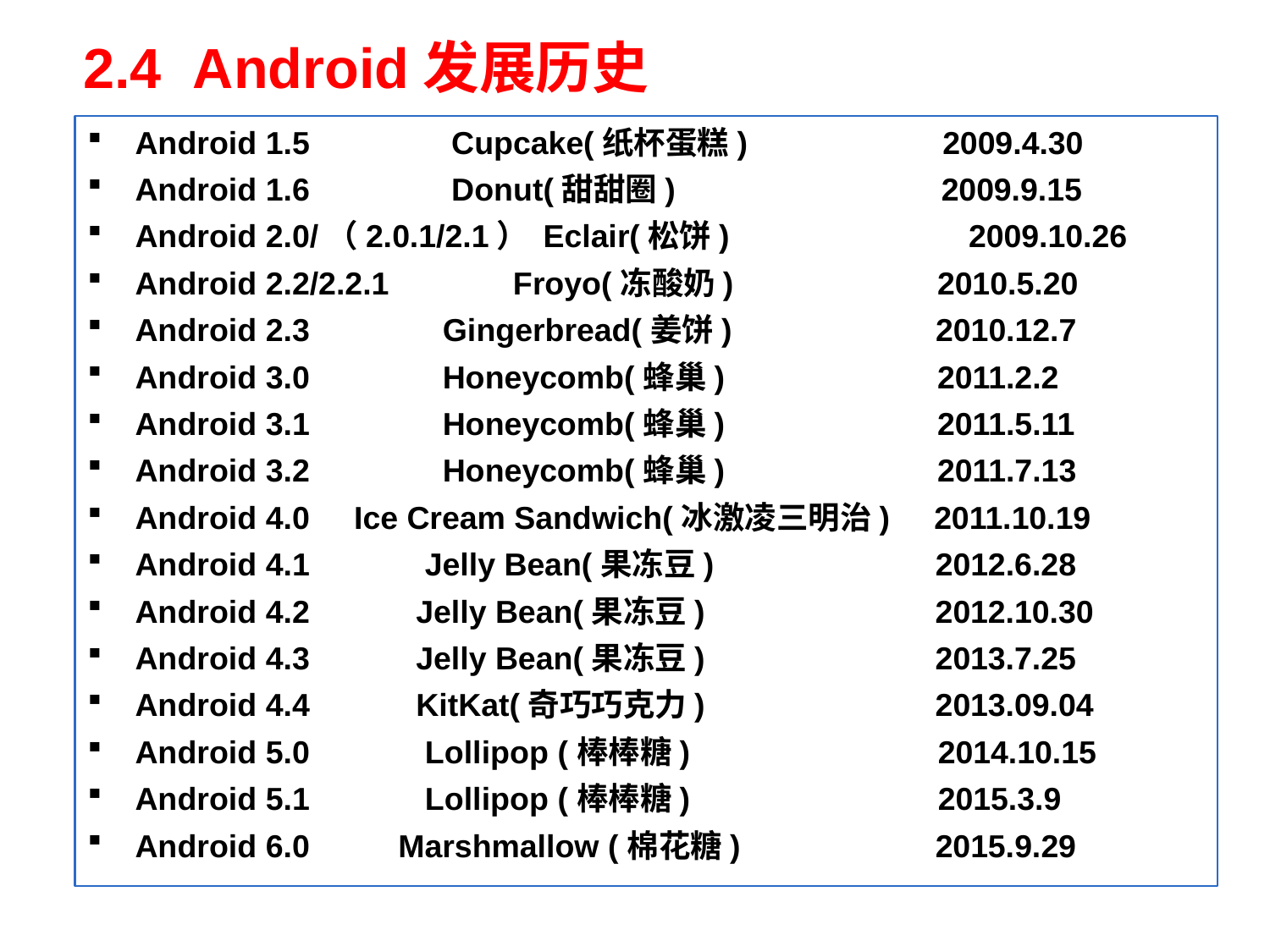

2.4  Android发展历史
Android 1.5                Cupcake(纸杯蛋糕)                      2009.4.30
Android 1.6                Donut(甜甜圈)                              2009.9.15
Android 2.0/（2.0.1/2.1） Eclair(松饼)                           2009.10.26
Android 2.2/2.2.1              Froyo(冻酸奶)                       2010.5.20
Android 2.3               Gingerbread(姜饼)                       2010.12.7
Android 3.0               Honeycomb(蜂巢)                        2011.2.2
Android 3.1               Honeycomb(蜂巢)                        2011.5.11
Android 3.2               Honeycomb(蜂巢)                        2011.7.13
Android 4.0     Ice Cream Sandwich(冰激凌三明治)     2011.10.19
Android 4.1             Jelly Bean(果冻豆)                         2012.6.28
Android 4.2            Jelly Bean(果冻豆)                          2012.10.30
Android 4.3            Jelly Bean(果冻豆)                          2013.7.25
Android 4.4            KitKat(奇巧巧克力)                          2013.09.04
Android 5.0             Lollipop (棒棒糖)                            2014.10.15
Android 5.1             Lollipop (棒棒糖)                            2015.3.9
Android 6.0          Marshmallow (棉花糖)                      2015.9.29